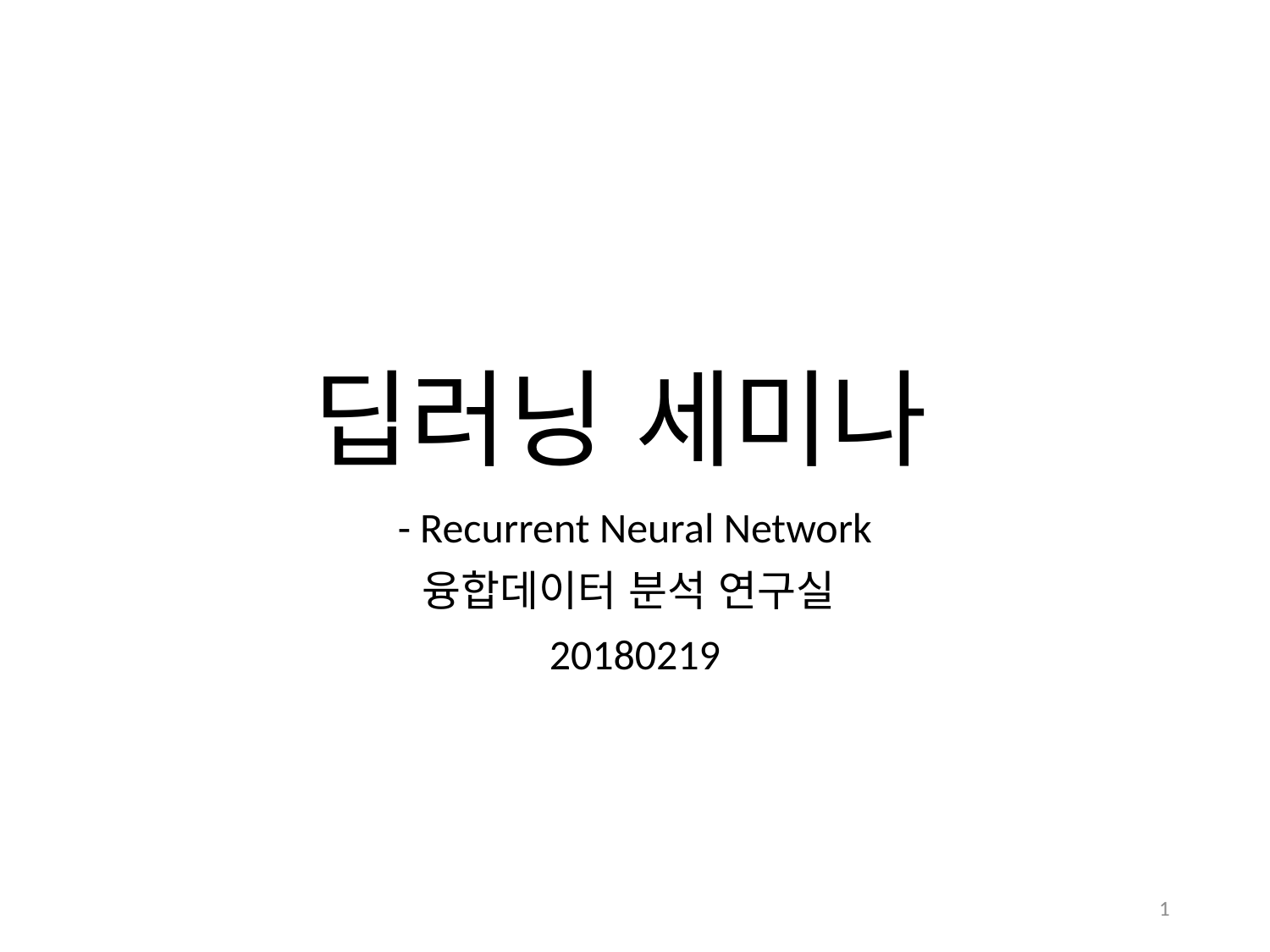

# 딥러닝 세미나
- Recurrent Neural Network
융합데이터 분석 연구실
20180219

1